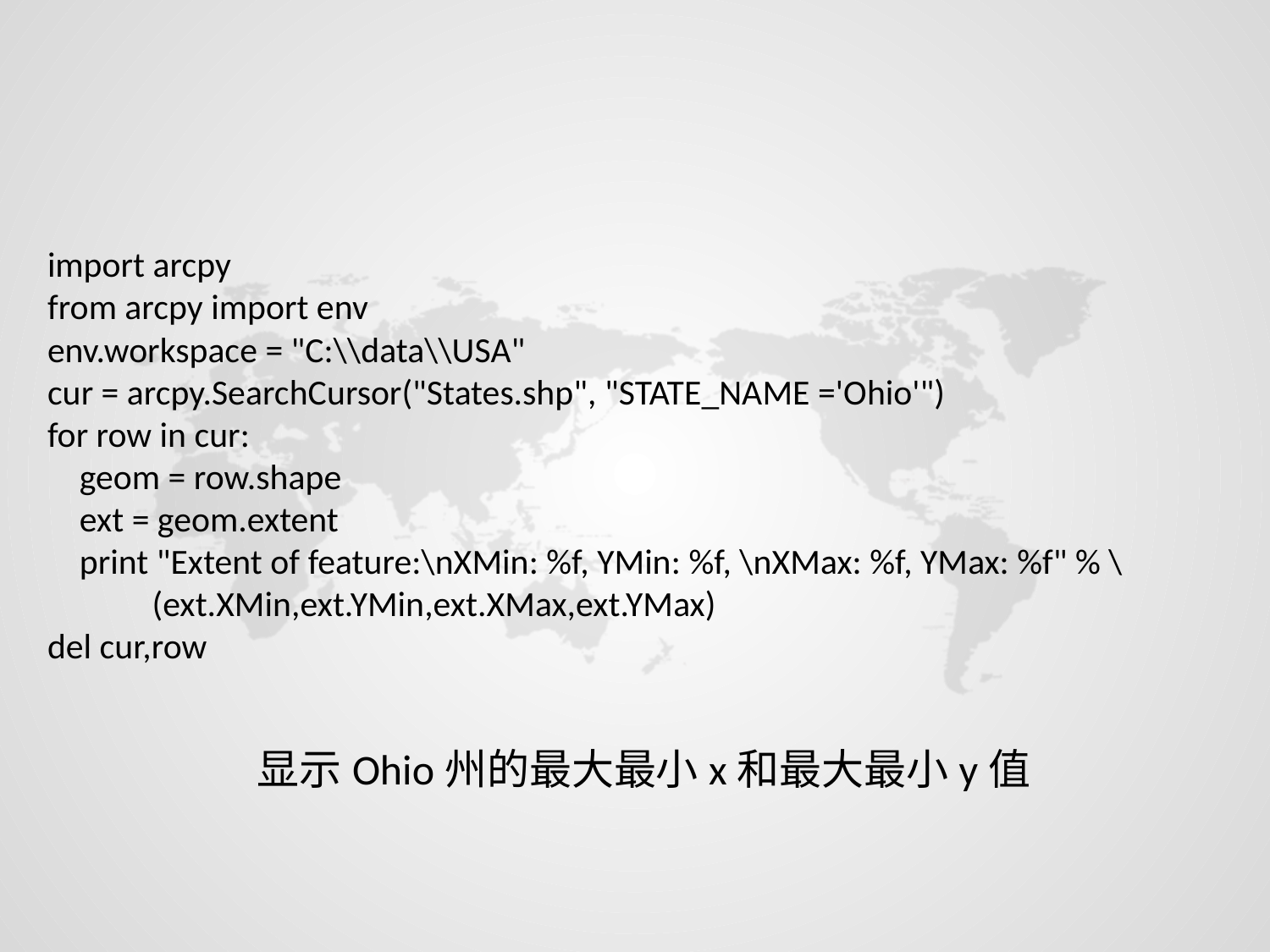

import arcpy
from arcpy import env
env.workspace = "C:\\data\\USA"
cur = arcpy.SearchCursor("States.shp", "STATE_NAME ='Ohio'")
for row in cur:
    geom = row.shape
    ext = geom.extent
    print "Extent of feature:\nXMin: %f, YMin: %f, \nXMax: %f, YMax: %f" % \
             (ext.XMin,ext.YMin,ext.XMax,ext.YMax)
del cur,row
显示Ohio州的最大最小x和最大最小y值